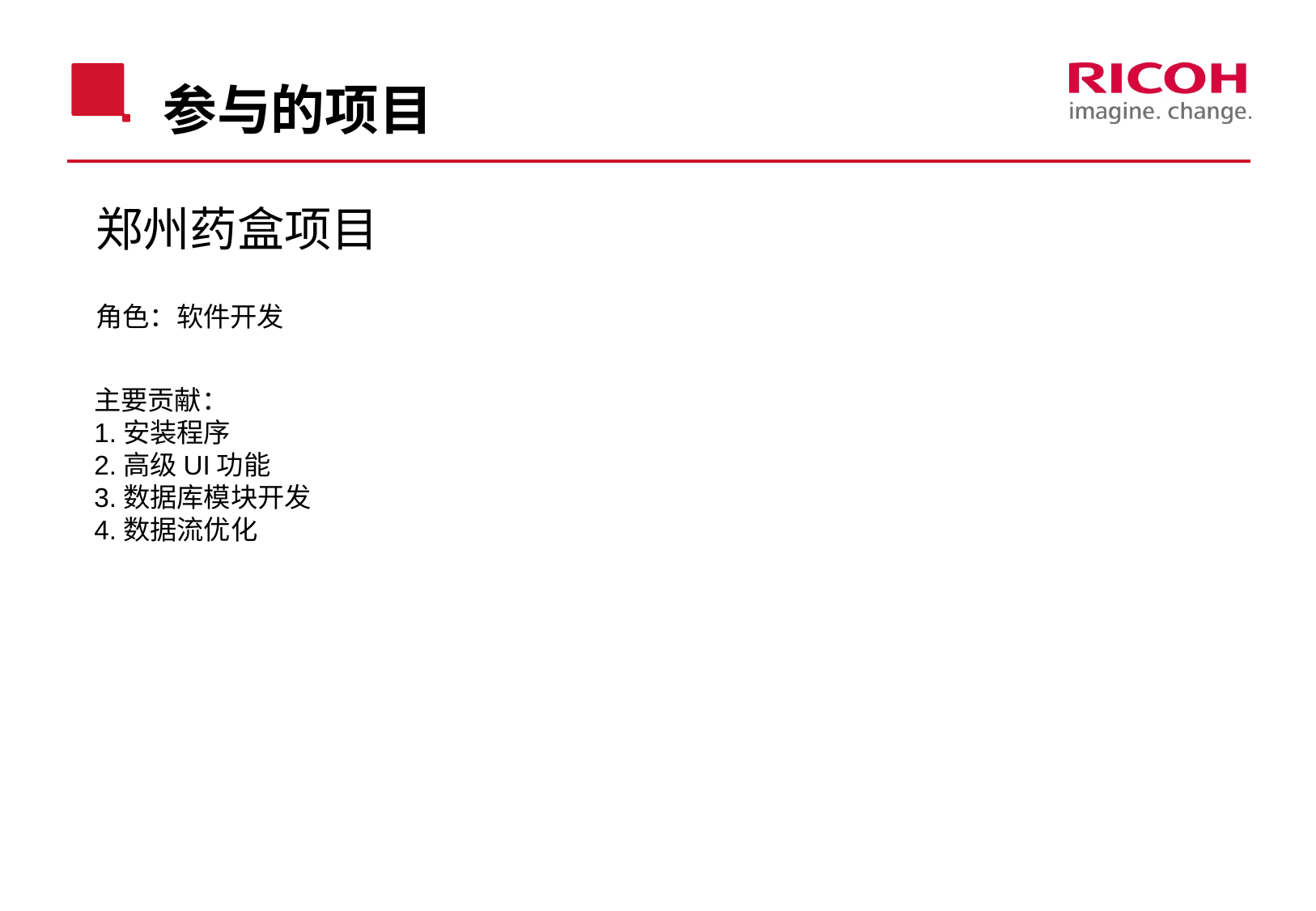

# 参与的项目
郑州药盒项目
角色：软件开发
主要贡献：
1.安装程序
2.高级UI功能
3.数据库模块开发
4.数据流优化